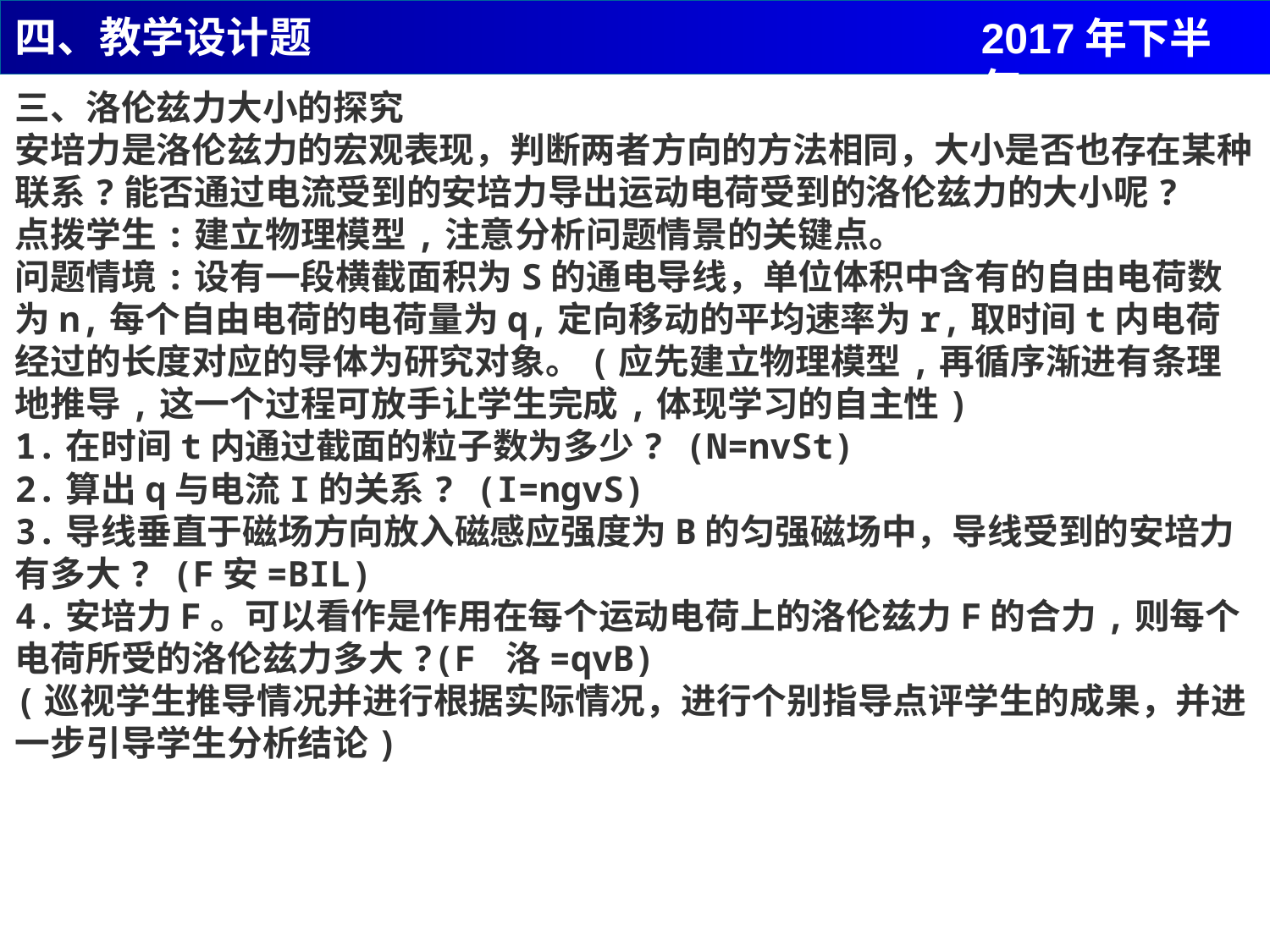

四、教学设计题
2017年下半年
三、洛伦兹力大小的探究
安培力是洛伦兹力的宏观表现，判断两者方向的方法相同，大小是否也存在某种联系?能否通过电流受到的安培力导出运动电荷受到的洛伦兹力的大小呢?
点拨学生:建立物理模型,注意分析问题情景的关键点。
问题情境:设有一段横截面积为S的通电导线，单位体积中含有的自由电荷数为n,每个自由电荷的电荷量为q,定向移动的平均速率为r,取时间t内电荷经过的长度对应的导体为研究对象。(应先建立物理模型,再循序渐进有条理地推导,这一个过程可放手让学生完成,体现学习的自主性)
1.在时间t内通过截面的粒子数为多少? (N=nvSt)
2.算出q与电流I的关系? (I=ngvS)
3.导线垂直于磁场方向放入磁感应强度为B的匀强磁场中，导线受到的安培力有多大? (F安=BIL)
4.安培力F。可以看作是作用在每个运动电荷上的洛伦兹力F的合力,则每个电荷所受的洛伦兹力多大?(F 洛=qvB)
(巡视学生推导情况并进行根据实际情况，进行个别指导点评学生的成果，并进一步引导学生分析结论)